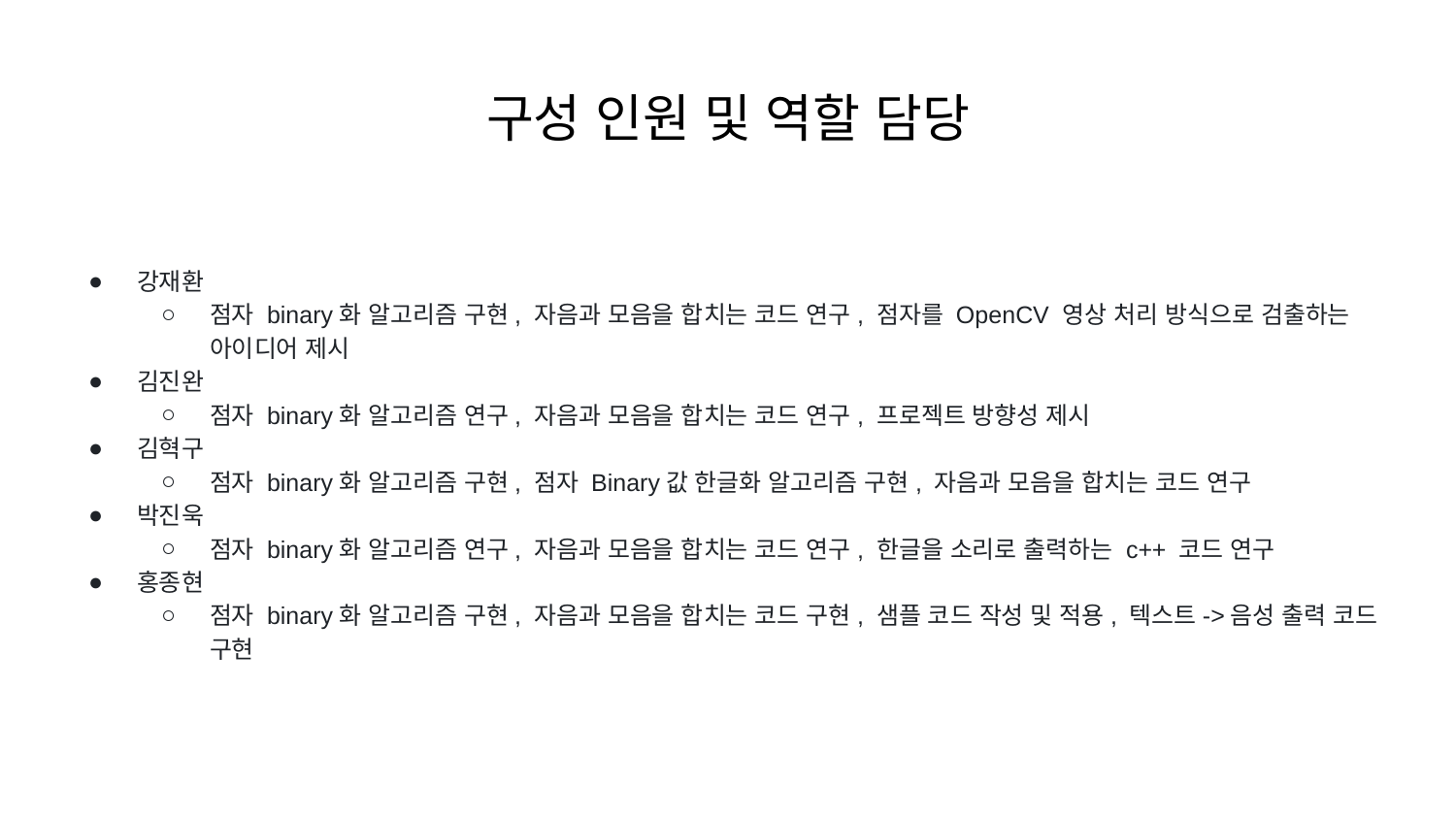

# 구성 인원 및 역할 담당

강재환
점자 binary화 알고리즘 구현, 자음과 모음을 합치는 코드 연구, 점자를 OpenCV 영상 처리 방식으로 검출하는 아이디어 제시
김진완
점자 binary화 알고리즘 연구, 자음과 모음을 합치는 코드 연구, 프로젝트 방향성 제시
김혁구
점자 binary화 알고리즘 구현, 점자 Binary값 한글화 알고리즘 구현, 자음과 모음을 합치는 코드 연구
박진욱
점자 binary화 알고리즘 연구, 자음과 모음을 합치는 코드 연구, 한글을 소리로 출력하는 c++ 코드 연구
홍종현
점자 binary화 알고리즘 구현, 자음과 모음을 합치는 코드 구현, 샘플 코드 작성 및 적용, 텍스트->음성 출력 코드 구현